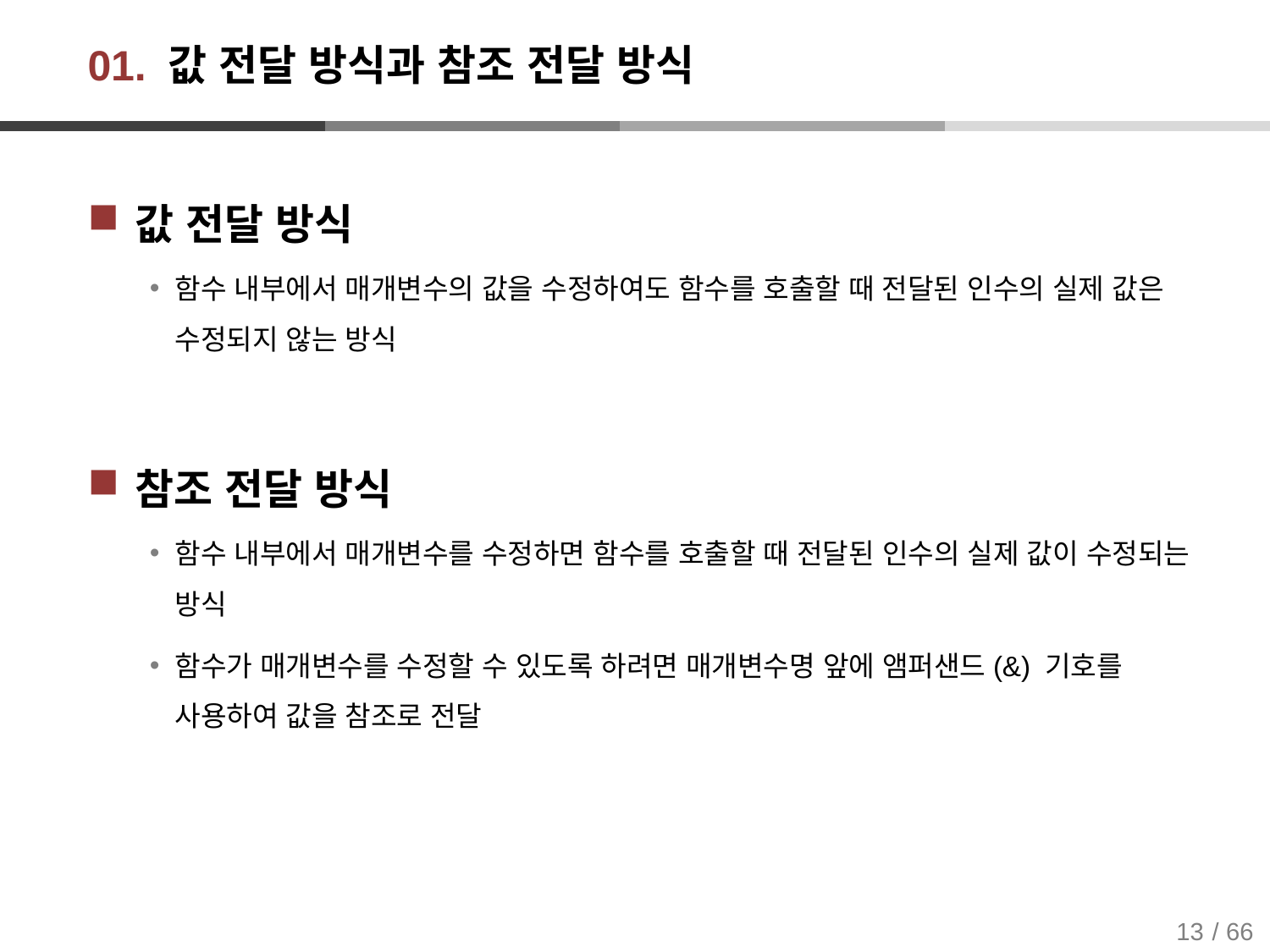

# 01. 값 전달 방식과 참조 전달 방식
값 전달 방식
함수 내부에서 매개변수의 값을 수정하여도 함수를 호출할 때 전달된 인수의 실제 값은 수정되지 않는 방식

참조 전달 방식
함수 내부에서 매개변수를 수정하면 함수를 호출할 때 전달된 인수의 실제 값이 수정되는 방식
함수가 매개변수를 수정할 수 있도록 하려면 매개변수명 앞에 앰퍼샌드(&) 기호를 사용하여 값을 참조로 전달